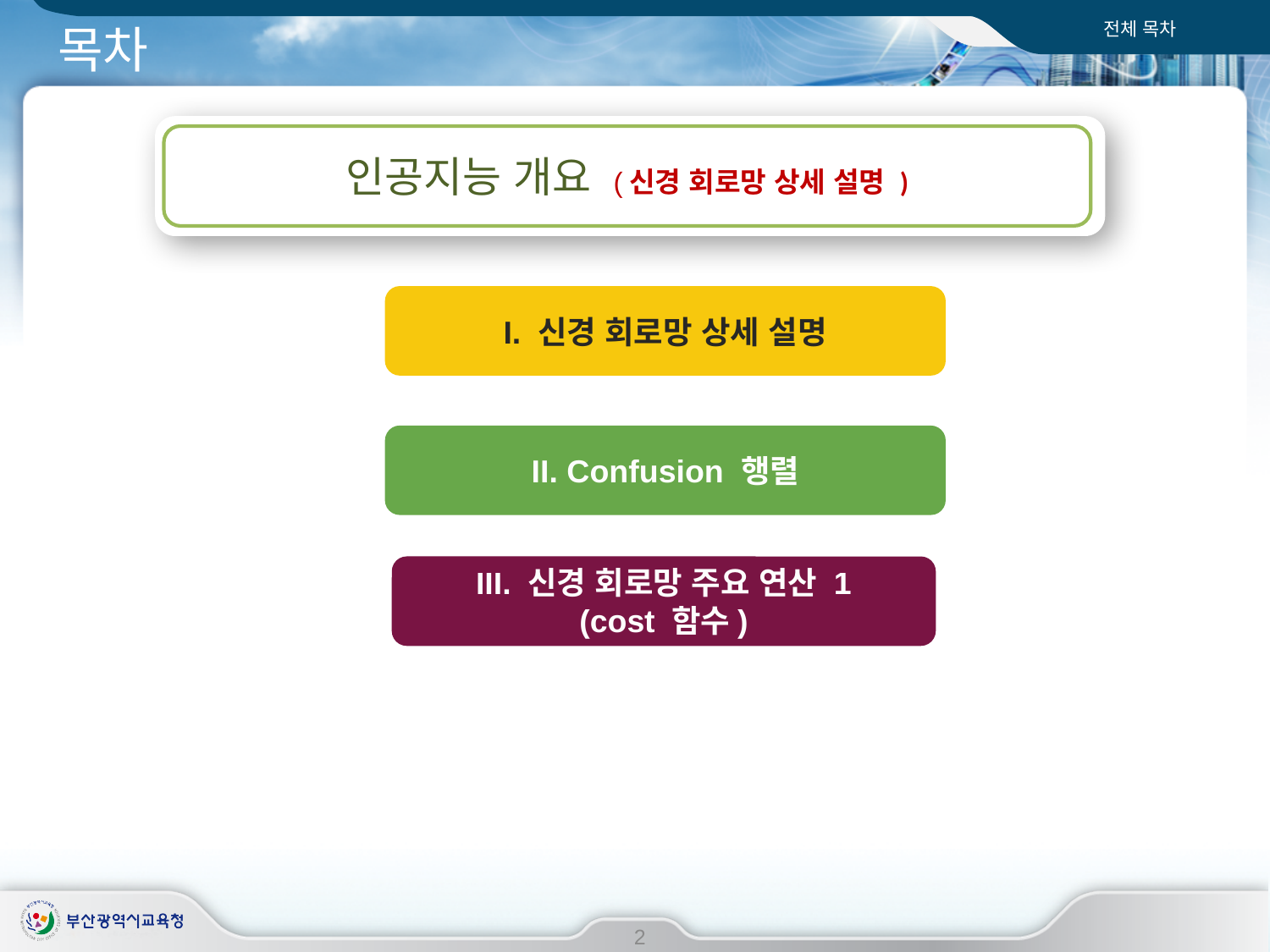

전체 목차
# 목차

인공지능 개요 (신경 회로망 상세 설명 )

I. 신경 회로망 상세 설명
II. Confusion 행렬
III. 신경 회로망 주요 연산 1
(cost 함수)
2